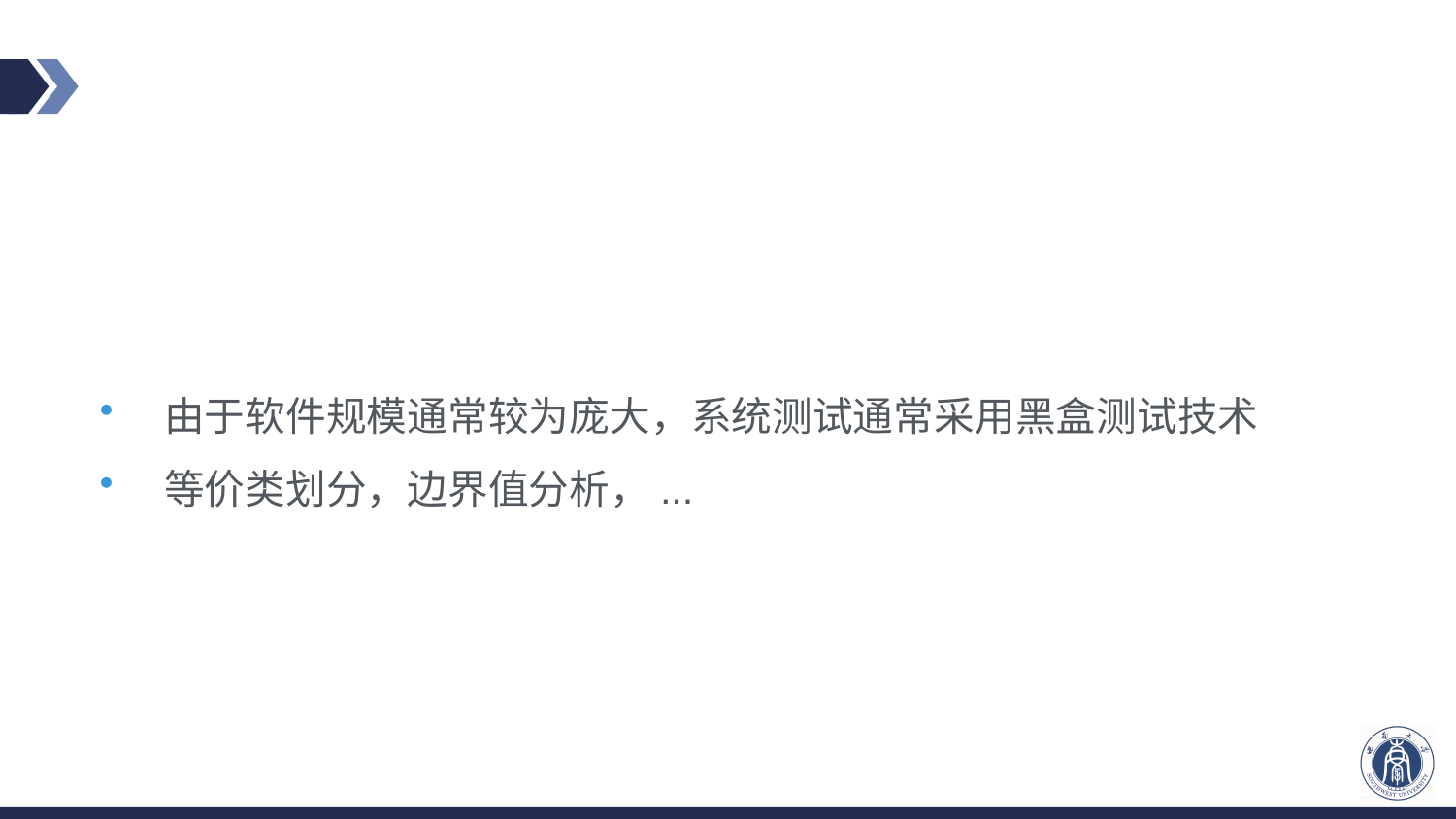

#
由于软件规模通常较为庞大，系统测试通常采用黑盒测试技术
等价类划分，边界值分析，...